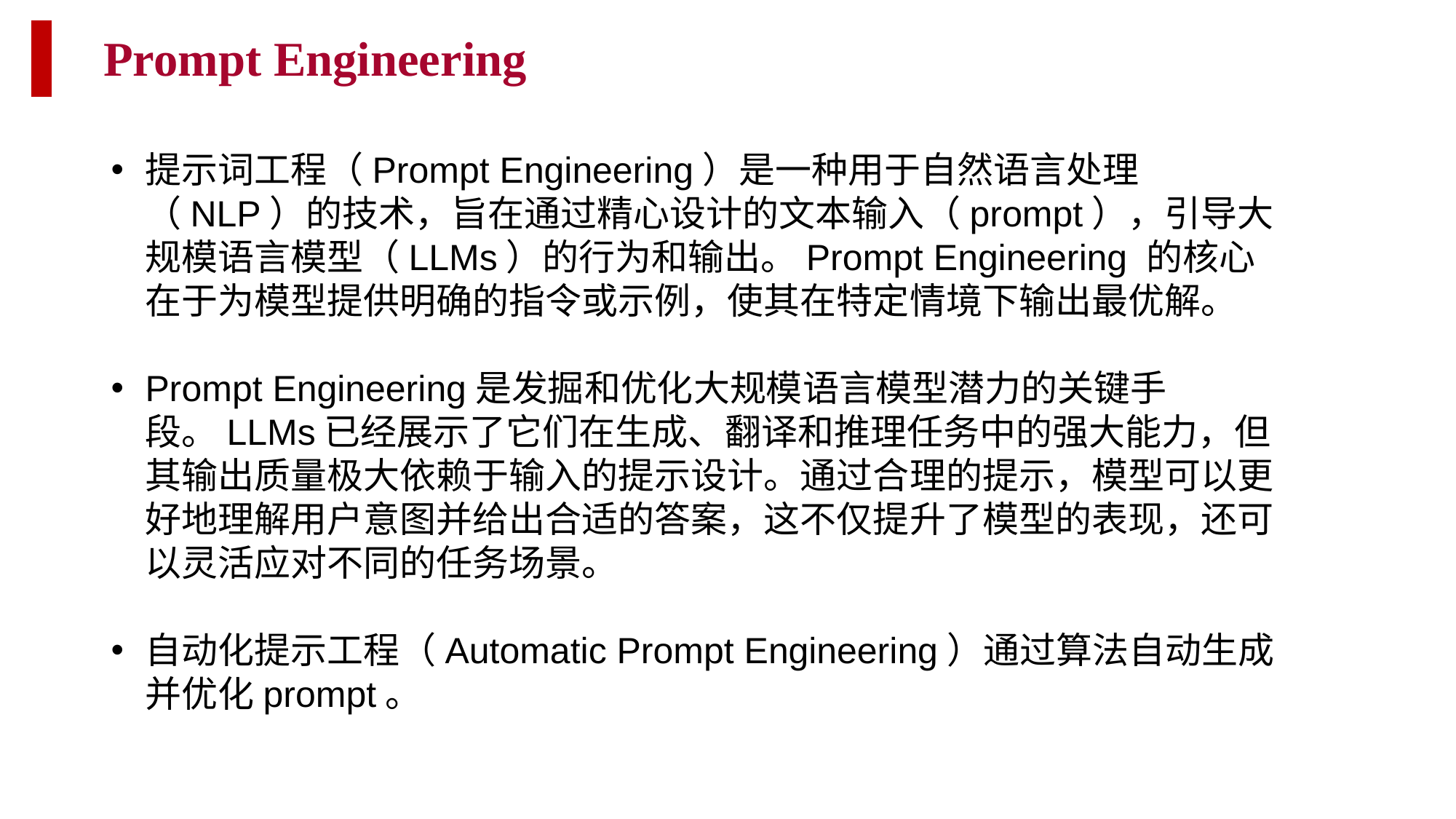

Prompt Engineering
提示词工程（Prompt Engineering）是一种用于自然语言处理（NLP）的技术，旨在通过精心设计的文本输入（prompt），引导大规模语言模型（LLMs）的行为和输出。Prompt Engineering 的核心在于为模型提供明确的指令或示例，使其在特定情境下输出最优解。

Prompt Engineering是发掘和优化大规模语言模型潜力的关键手段。LLMs已经展示了它们在生成、翻译和推理任务中的强大能力，但其输出质量极大依赖于输入的提示设计。通过合理的提示，模型可以更好地理解用户意图并给出合适的答案，这不仅提升了模型的表现，还可以灵活应对不同的任务场景。

自动化提示工程（Automatic Prompt Engineering）通过算法自动生成并优化prompt。